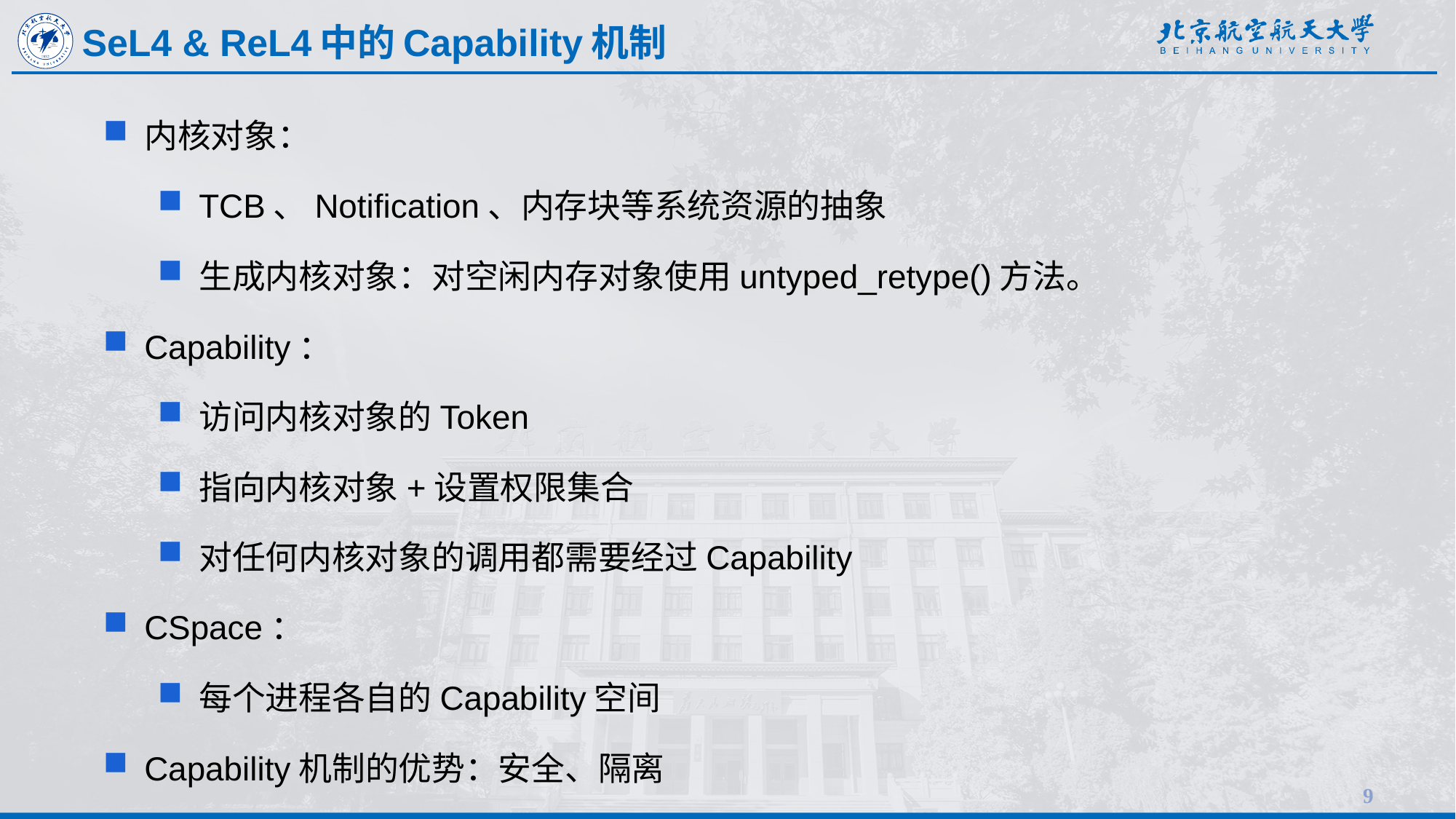

SeL4 & ReL4中的Capability机制
内核对象：
TCB、Notification、内存块等系统资源的抽象
生成内核对象：对空闲内存对象使用untyped_retype()方法。
Capability：
访问内核对象的Token
指向内核对象+设置权限集合
对任何内核对象的调用都需要经过Capability
CSpace：
每个进程各自的Capability空间
Capability机制的优势：安全、隔离
9